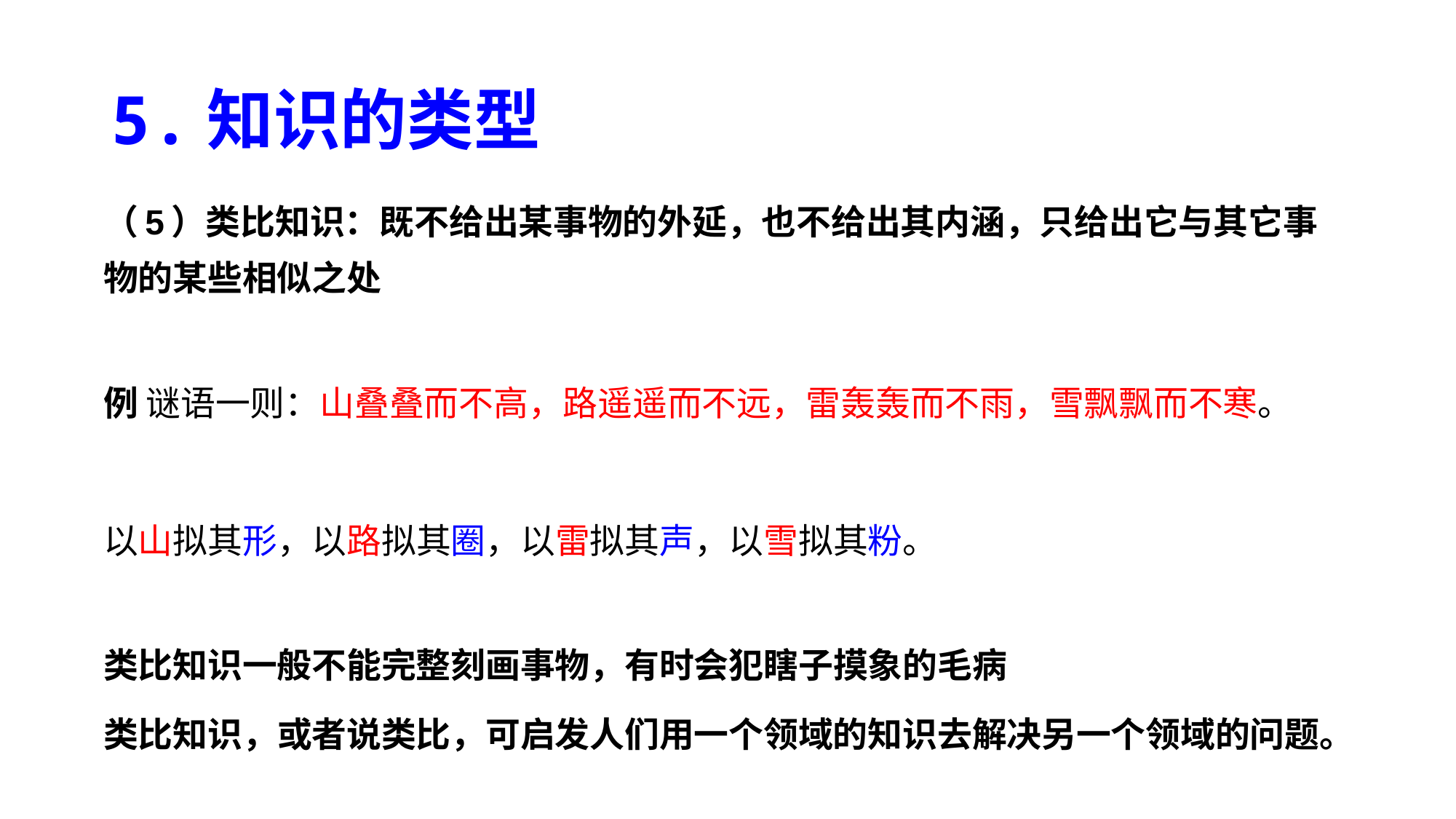

# 5.知识的类型

（5）类比知识：既不给出某事物的外延，也不给出其内涵，只给出它与其它事物的某些相似之处
例 谜语一则：山叠叠而不高，路遥遥而不远，雷轰轰而不雨，雪飘飘而不寒。

以山拟其形，以路拟其圈，以雷拟其声，以雪拟其粉。
类比知识一般不能完整刻画事物，有时会犯瞎子摸象的毛病
类比知识，或者说类比，可启发人们用一个领域的知识去解决另一个领域的问题。